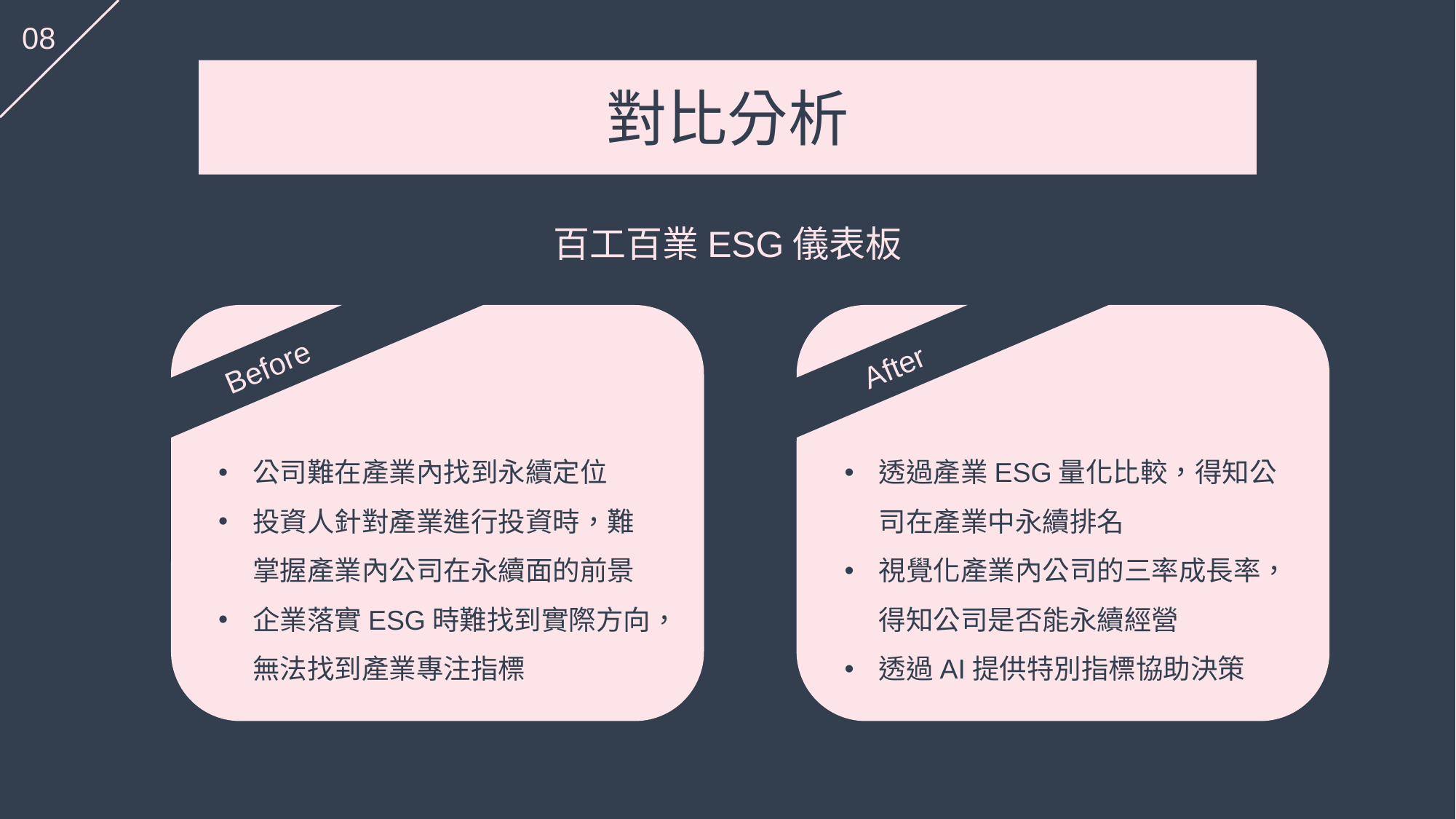

08

對比分析
百工百業ESG儀表板

Before
After
公司難在產業內找到永續定位
投資人針對產業進行投資時，難掌握產業內公司在永續面的前景
企業落實ESG時難找到實際方向，無法找到產業專注指標
透過產業ESG量化比較，得知公司在產業中永續排名
視覺化產業內公司的三率成長率，得知公司是否能永續經營
透過AI提供特別指標協助決策